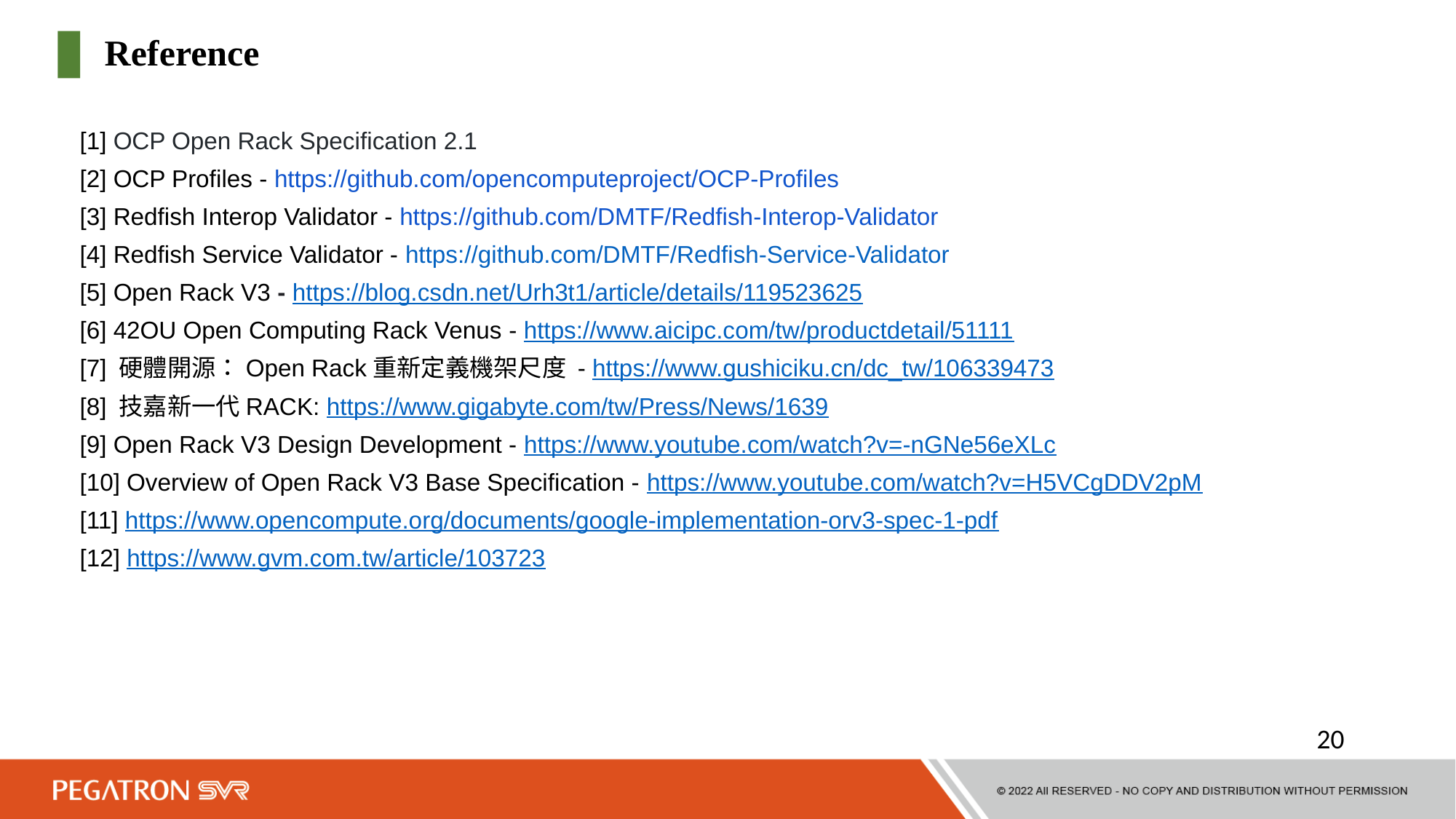

Reference

[1] OCP Open Rack Specification 2.1
[2] OCP Profiles - https://github.com/opencomputeproject/OCP-Profiles
[3] Redfish Interop Validator - https://github.com/DMTF/Redfish-Interop-Validator
[4] Redfish Service Validator - https://github.com/DMTF/Redfish-Service-Validator
[5] Open Rack V3 - https://blog.csdn.net/Urh3t1/article/details/119523625
[6] 42OU Open Computing Rack Venus - https://www.aicipc.com/tw/productdetail/51111
[7] 硬體開源：Open Rack重新定義機架尺度 - https://www.gushiciku.cn/dc_tw/106339473
[8] 技嘉新一代RACK: https://www.gigabyte.com/tw/Press/News/1639
[9] Open Rack V3 Design Development - https://www.youtube.com/watch?v=-nGNe56eXLc
[10] Overview of Open Rack V3 Base Specification - https://www.youtube.com/watch?v=H5VCgDDV2pM
[11] https://www.opencompute.org/documents/google-implementation-orv3-spec-1-pdf
[12] https://www.gvm.com.tw/article/103723